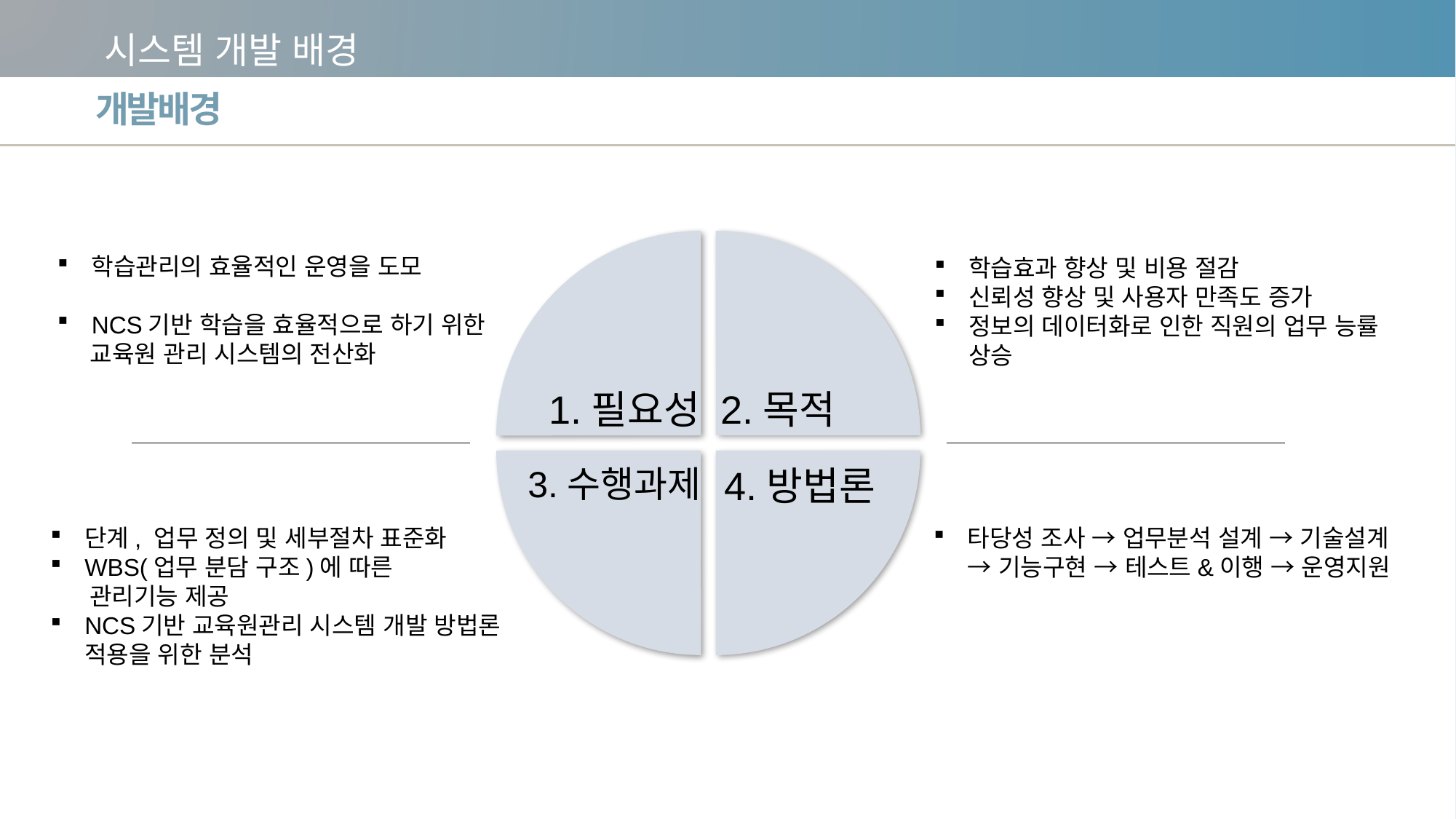

시스템 개발 배경

개발배경

학습관리의 효율적인 운영을 도모

NCS기반 학습을 효율적으로 하기 위한
    교육원 관리 시스템의 전산화

학습효과 향상 및 비용 절감
신뢰성 향상 및 사용자 만족도 증가
정보의 데이터화로 인한 직원의 업무 능률 상승
1.필요성
2.목적
3.수행과제
4.방법론
단계, 업무 정의 및 세부절차 표준화
WBS(업무 분담 구조)에 따른
     관리기능 제공
NCS기반 교육원관리 시스템 개발 방법론 적용을 위한 분석
타당성 조사 → 업무분석 설계 → 기술설계 → 기능구현 → 테스트&이행 → 운영지원